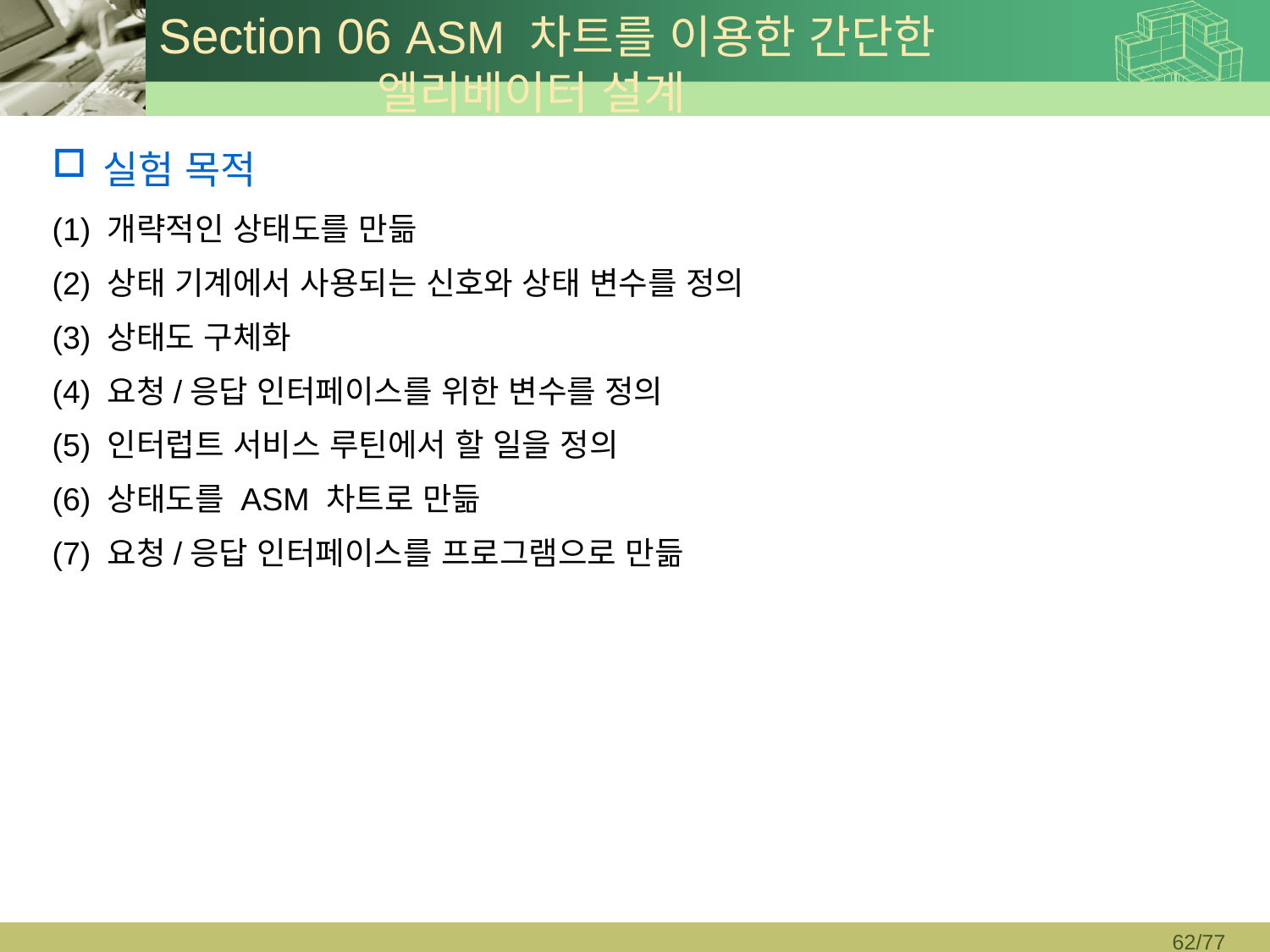

# Section 06 ASM 차트를 이용한 간단한 엘리베이터 설계
실험 목적
(1) 개략적인 상태도를 만듦
(2) 상태 기계에서 사용되는 신호와 상태 변수를 정의
(3) 상태도 구체화
(4) 요청/응답 인터페이스를 위한 변수를 정의
(5) 인터럽트 서비스 루틴에서 할 일을 정의
(6) 상태도를 ASM 차트로 만듦
(7) 요청/응답 인터페이스를 프로그램으로 만듦